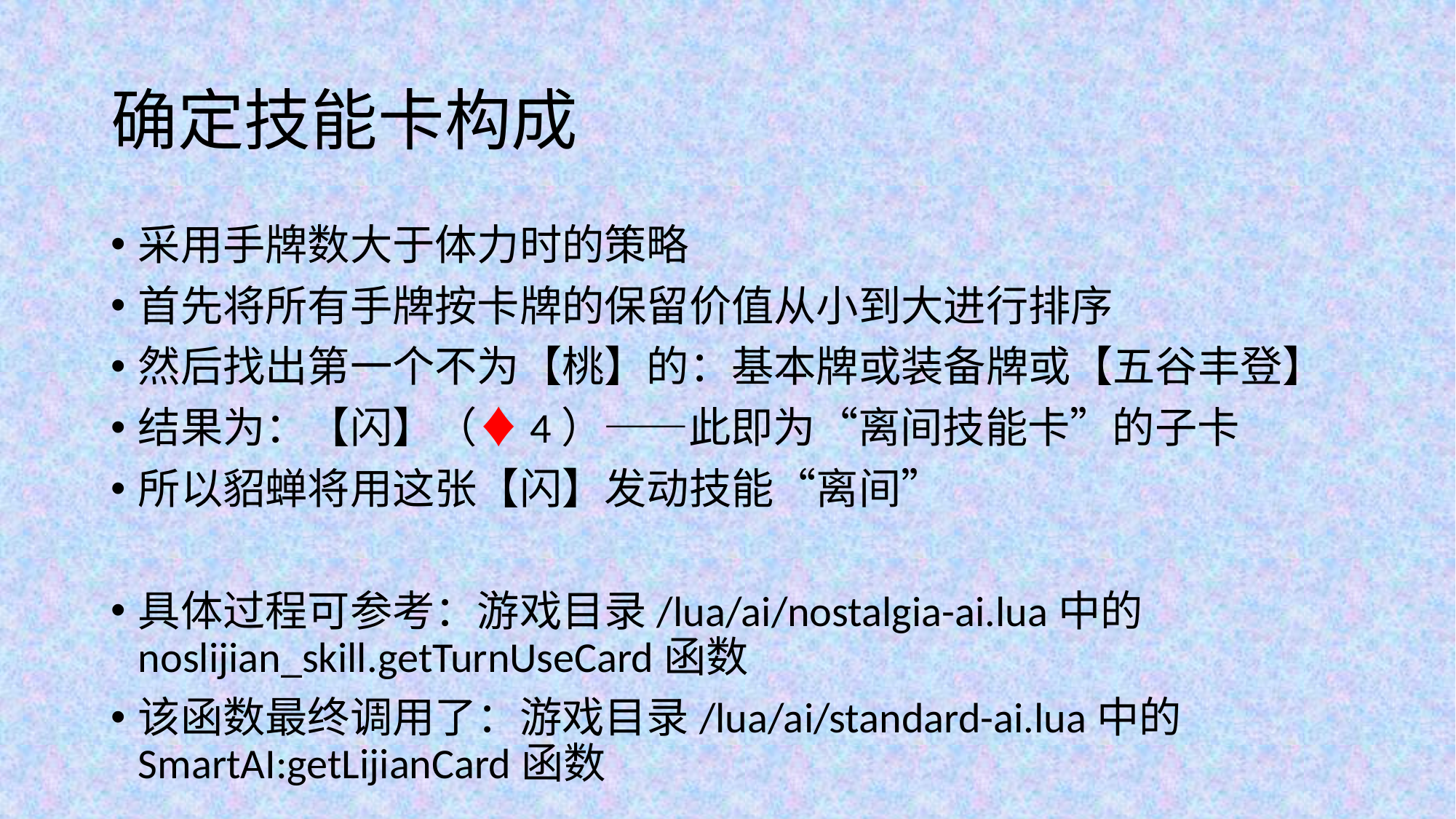

# 确定技能卡构成
采用手牌数大于体力时的策略
首先将所有手牌按卡牌的保留价值从小到大进行排序
然后找出第一个不为【桃】的：基本牌或装备牌或【五谷丰登】
结果为：【闪】（♦4）——此即为“离间技能卡”的子卡
所以貂蝉将用这张【闪】发动技能“离间”

具体过程可参考：游戏目录/lua/ai/nostalgia-ai.lua中的noslijian_skill.getTurnUseCard函数
该函数最终调用了：游戏目录/lua/ai/standard-ai.lua中的SmartAI:getLijianCard函数